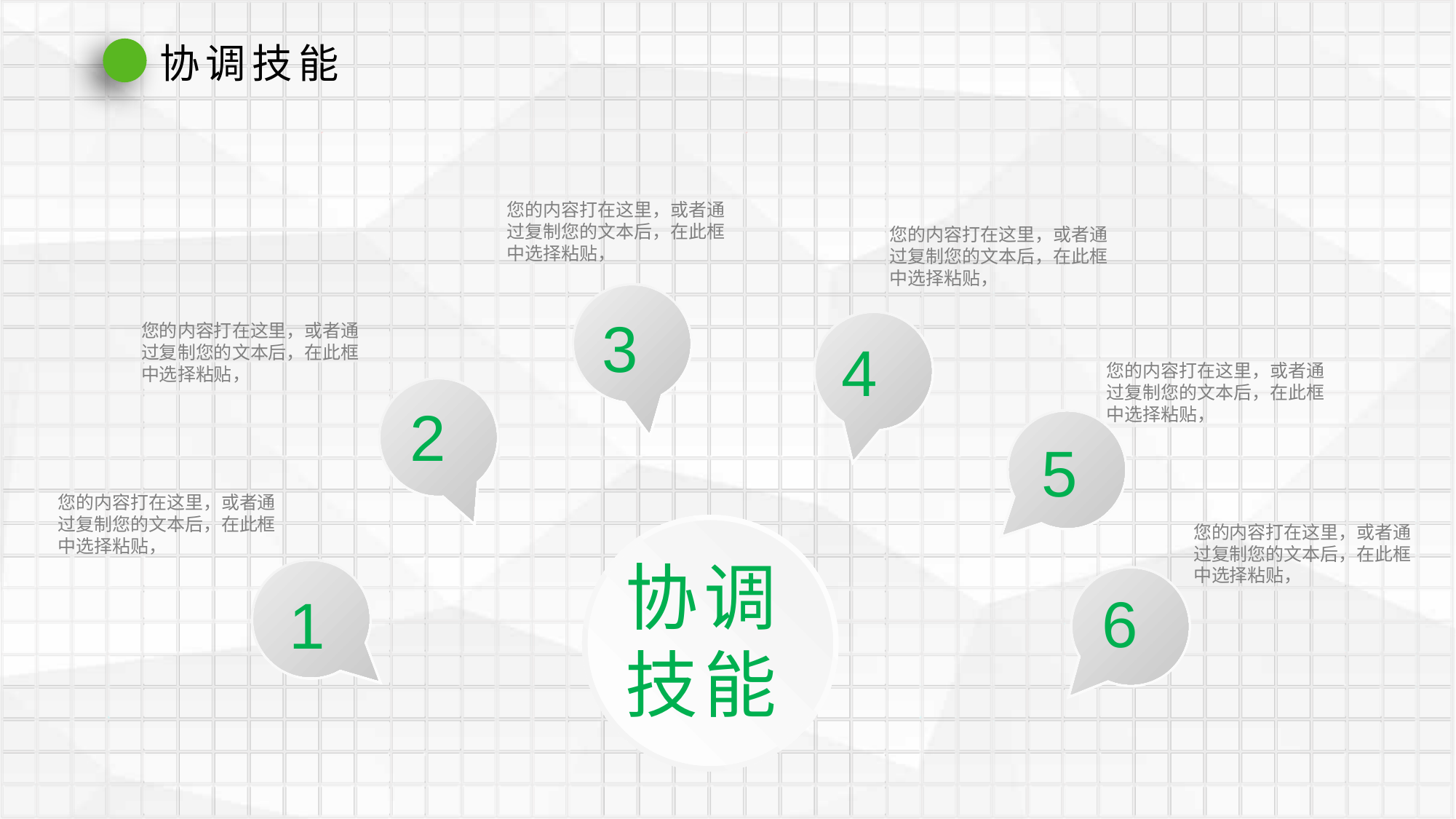

协调技能

您的内容打在这里，或者通过复制您的文本后，在此框中选择粘贴，
您的内容打在这里，或者通过复制您的文本后，在此框中选择粘贴，

3

您的内容打在这里，或者通过复制您的文本后，在此框中选择粘贴，
4
您的内容打在这里，或者通过复制您的文本后，在此框中选择粘贴，

2

5
您的内容打在这里，或者通过复制您的文本后，在此框中选择粘贴，

协调技能
您的内容打在这里，或者通过复制您的文本后，在此框中选择粘贴，

6
1

延时符